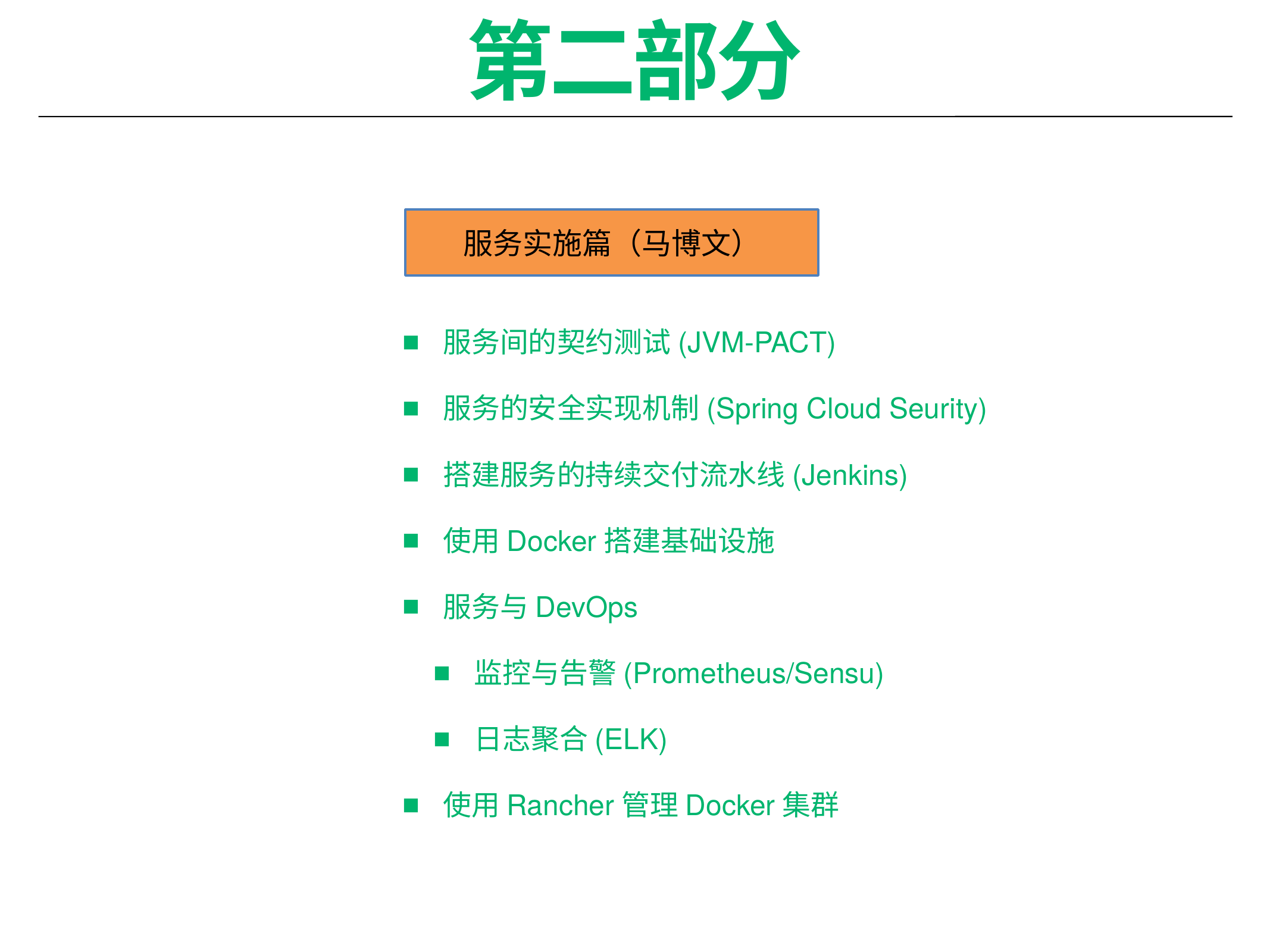

# 第二部分
服务实施篇（马博文）
服务间的契约测试(JVM-PACT)
服务的安全实现机制(Spring Cloud Seurity)
搭建服务的持续交付流水线(Jenkins)
使用Docker搭建基础设施
服务与DevOps
监控与告警(Prometheus/Sensu)
日志聚合(ELK)
使用Rancher管理Docker集群
8